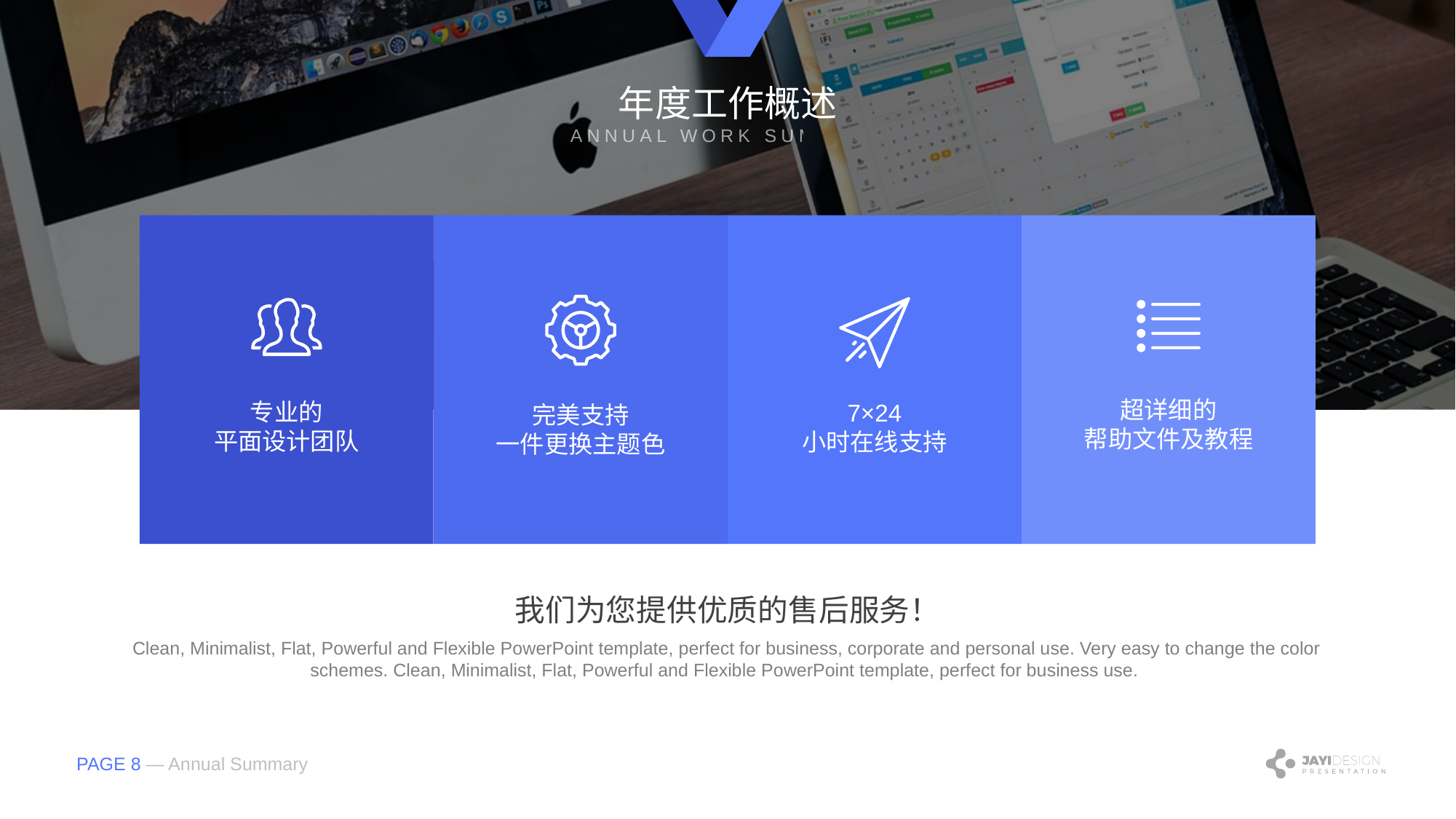

年度工作概述
ANNUAL WORK SUMMERY
e7d195523061f1c0cef09ac28eaae964ec9988a5cce77c8b8C1E4685C6E6B40CD7615480512384A61EE159C6FE0045D14B61E85D0A95589D558B81FFC809322ACC20DC2254D928200A3EA0841B8B1814961BE795024DFDEF45878460D5EEC04B3DB4C246007153409DEDE37CA726A66AF19B77CE744E11CADCFB09B3408DEC1F688348922E38CCEE

完美支持
一件更换主题色

7×24
小时在线支持

专业的
平面设计团队

超详细的
帮助文件及教程
我们为您提供优质的售后服务！
Clean, Minimalist, Flat, Powerful and Flexible PowerPoint template, perfect for business, corporate and personal use. Very easy to change the color schemes. Clean, Minimalist, Flat, Powerful and Flexible PowerPoint template, perfect for business use.